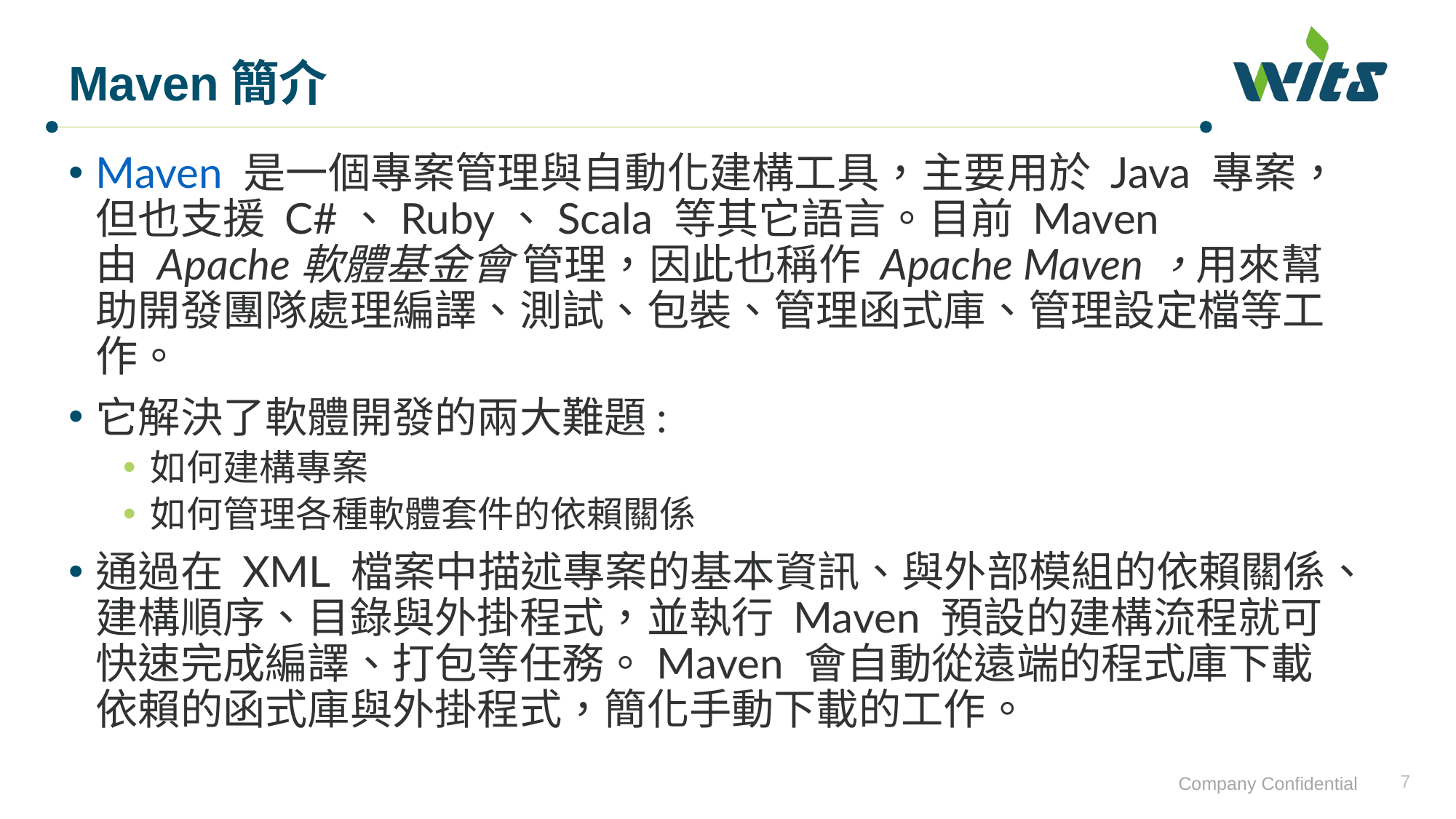

# Maven簡介
Maven 是一個專案管理與自動化建構工具，主要用於 Java 專案，但也支援 C#、Ruby、Scala 等其它語言。目前 Maven 由 Apache軟體基金會 管理，因此也稱作 Apache Maven，用來幫助開發團隊處理編譯、測試、包裝、管理函式庫、管理設定檔等工作。
它解決了軟體開發的兩大難題:
如何建構專案
如何管理各種軟體套件的依賴關係
通過在 XML 檔案中描述專案的基本資訊、與外部模組的依賴關係、建構順序、目錄與外掛程式，並執行 Maven 預設的建構流程就可快速完成編譯、打包等任務。Maven 會自動從遠端的程式庫下載依賴的函式庫與外掛程式，簡化手動下載的工作。

7